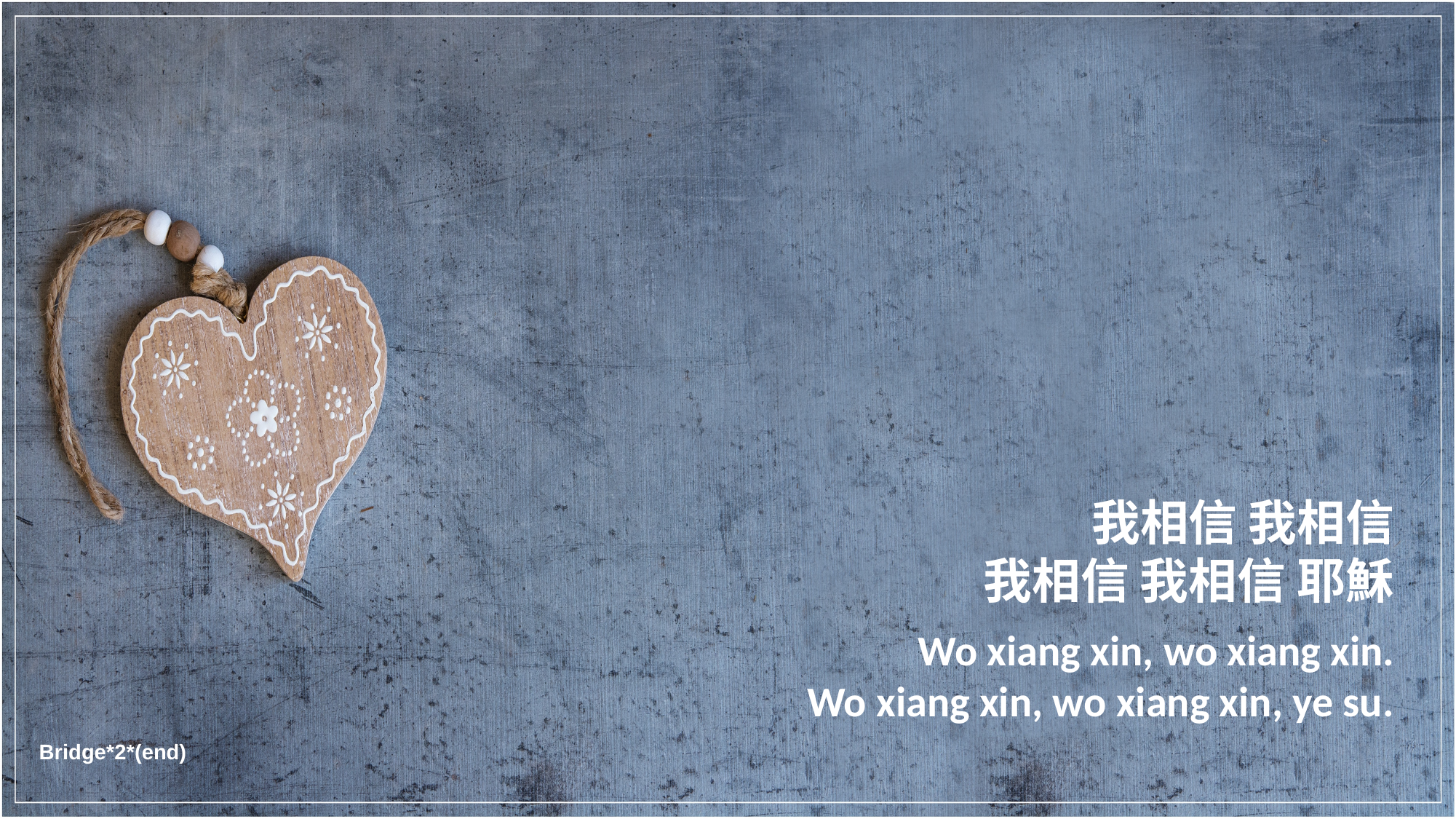

我相信 我相信
我相信 我相信 耶穌

Wo xiang xin, wo xiang xin.
Wo xiang xin, wo xiang xin, ye su.
Bridge*2*(end)